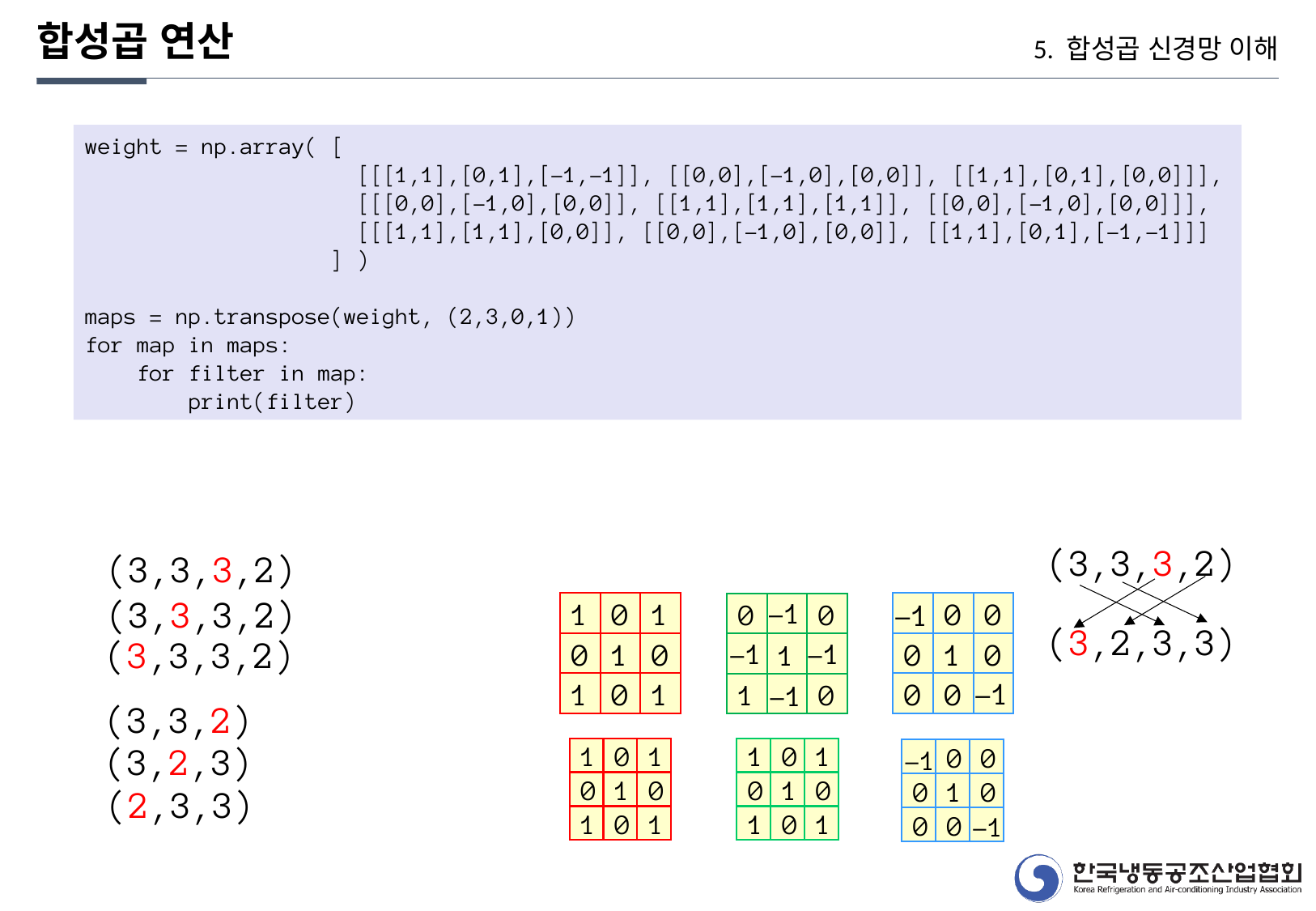

합성곱 연산
5. 합성곱 신경망 이해
weight = np.array( [
                     [[[1,1],[0,1],[-1,-1]], [[0,0],[-1,0],[0,0]], [[1,1],[0,1],[0,0]]],
                     [[[0,0],[-1,0],[0,0]], [[1,1],[1,1],[1,1]], [[0,0],[-1,0],[0,0]]],
                     [[[1,1],[1,1],[0,0]], [[0,0],[-1,0],[0,0]], [[1,1],[0,1],[-1,-1]]]
                   ] )

maps = np.transpose(weight, (2,3,0,1))
for map in maps:
    for filter in map:
        print(filter)
(3,3,3,2)
(3,3,3,2)
(3,3,3,2)
-1
-1
0
0

0
1
0

0
0
1
0
1
0
1
0
1
0
1
0

0

1

0

1
(3,2,3,3)
(3,3,3,2)
-1
-1
-1
-1
(3,3,2)
(3,2,3)
-1
0
0

0
1
0

0
0
-1
1
0
1
0
1
0
1
0
1
1
0
1
0
1
0
1
0
1
(2,3,3)